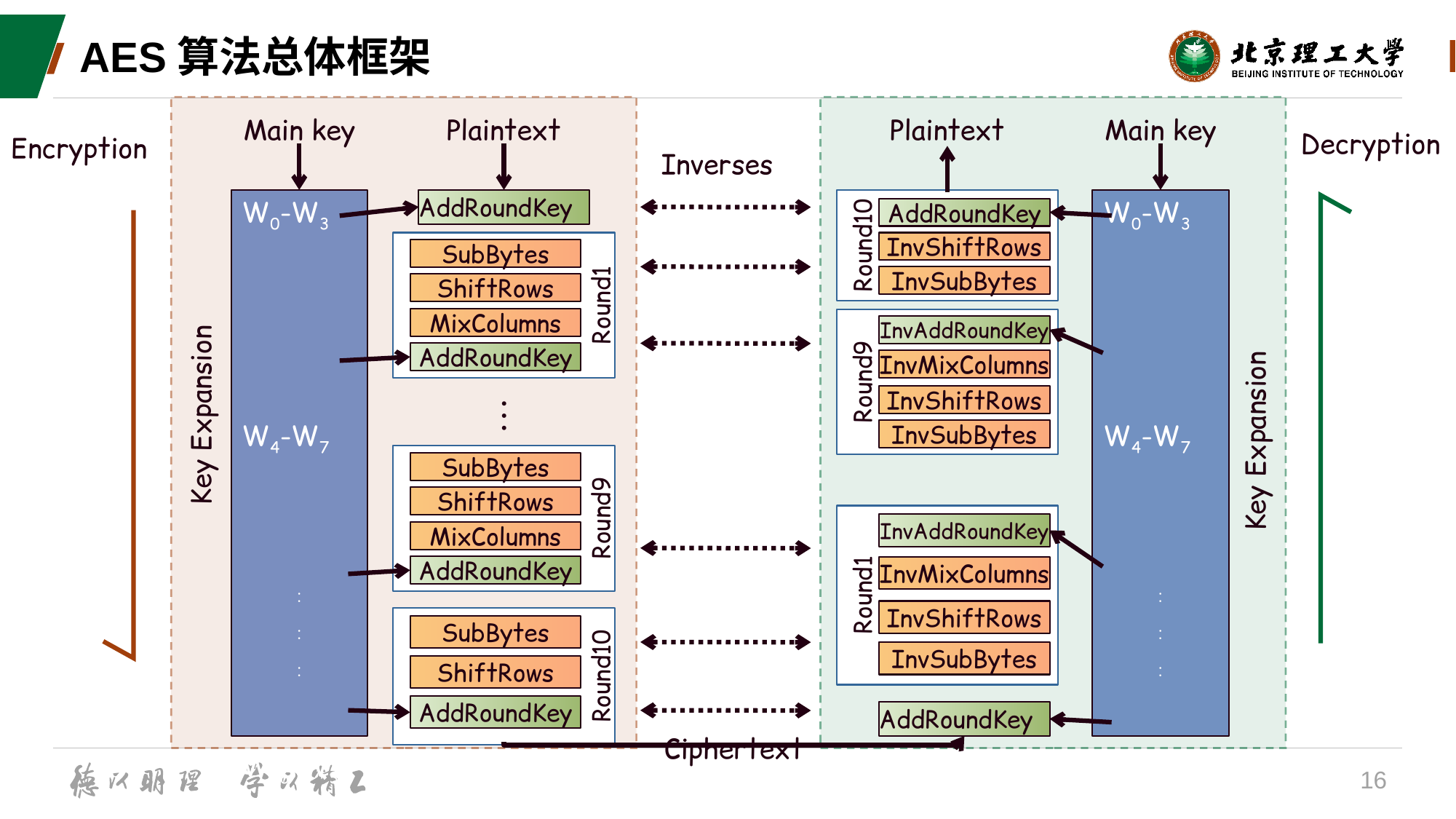

# AES算法总体框架

Main key
Plaintext
Plaintext
Main key
Decryption

Encryption

Inverses
W0-W3

W4-W7

:
:
:

W36-W39

W40-W43

AddRoundKey
Round10
AddRoundKey
InvShiftRows
InvSubBytes
W0-W3

W4-W7

:
:
:

W36-W39

W40-W43

Round1
SubBytes
ShiftRows
MixColumns
AddRoundKey
Round9
InvAddRoundKey
InvMixColumns
InvShiftRows
InvSubBytes
…
Round9
SubBytes
ShiftRows
MixColumns
AddRoundKey
Key Expansion
Key Expansion
Round1
InvAddRoundKey
InvMixColumns
InvShiftRows
InvSubBytes
Round10
SubBytes
ShiftRows
AddRoundKey
AddRoundKey
Ciphertext